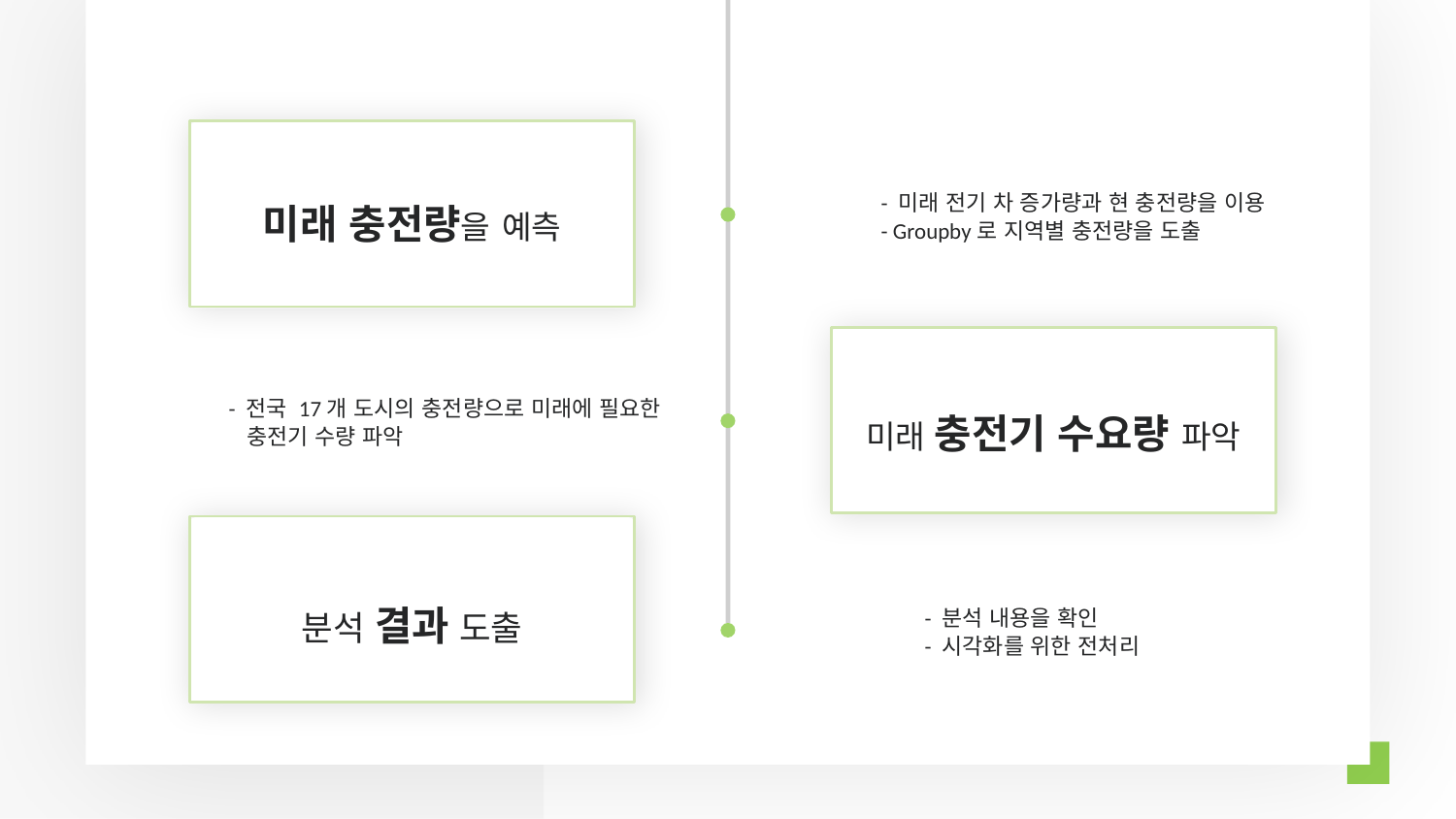

미래 충전량을 예측
- 미래 전기 차 증가량과 현 충전량을 이용
- Groupby로 지역별 충전량을 도출

미래 충전기 수요량 파악
- 전국 17개 도시의 충전량으로 미래에 필요한
  충전기 수량 파악

분석 결과 도출
- 분석 내용을 확인
- 시각화를 위한 전처리